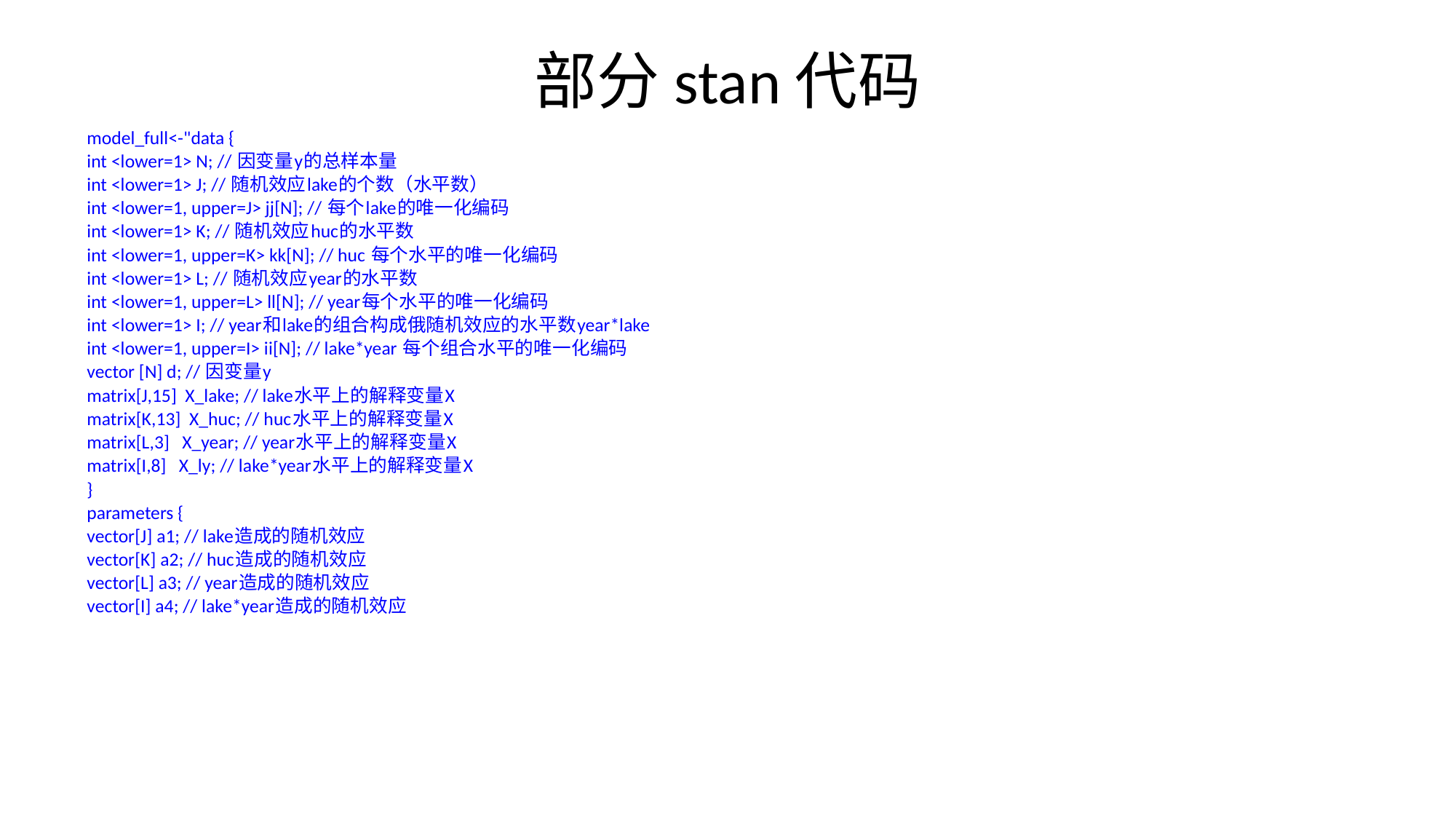

# 部分stan代码
model_full<-"data {
int <lower=1> N; // 因变量y的总样本量
int <lower=1> J; // 随机效应lake的个数（水平数）
int <lower=1, upper=J> jj[N]; // 每个lake的唯一化编码
int <lower=1> K; // 随机效应huc的水平数
int <lower=1, upper=K> kk[N]; // huc 每个水平的唯一化编码
int <lower=1> L; // 随机效应year的水平数
int <lower=1, upper=L> ll[N]; // year每个水平的唯一化编码
int <lower=1> I; // year和lake的组合构成俄随机效应的水平数year*lake
int <lower=1, upper=I> ii[N]; // lake*year 每个组合水平的唯一化编码
vector [N] d; // 因变量y
matrix[J,15]  X_lake; // lake水平上的解释变量X
matrix[K,13]  X_huc; // huc水平上的解释变量X
matrix[L,3]   X_year; // year水平上的解释变量X
matrix[I,8]   X_ly; // lake*year水平上的解释变量X
}
parameters {
vector[J] a1; // lake造成的随机效应
vector[K] a2; // huc造成的随机效应
vector[L] a3; // year造成的随机效应
vector[I] a4; // lake*year造成的随机效应